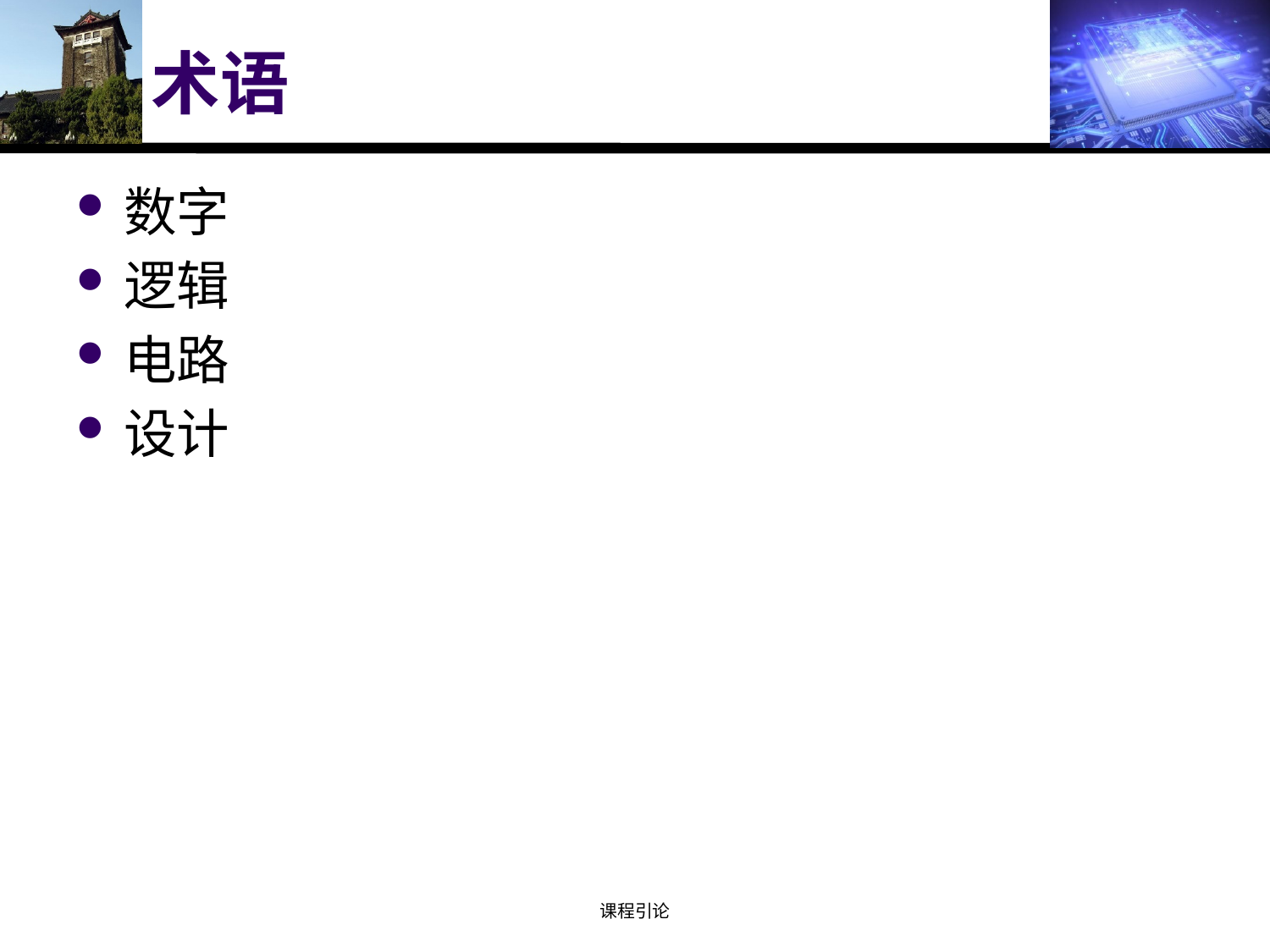

# 术语
数字
逻辑
电路
设计

课程引论
22